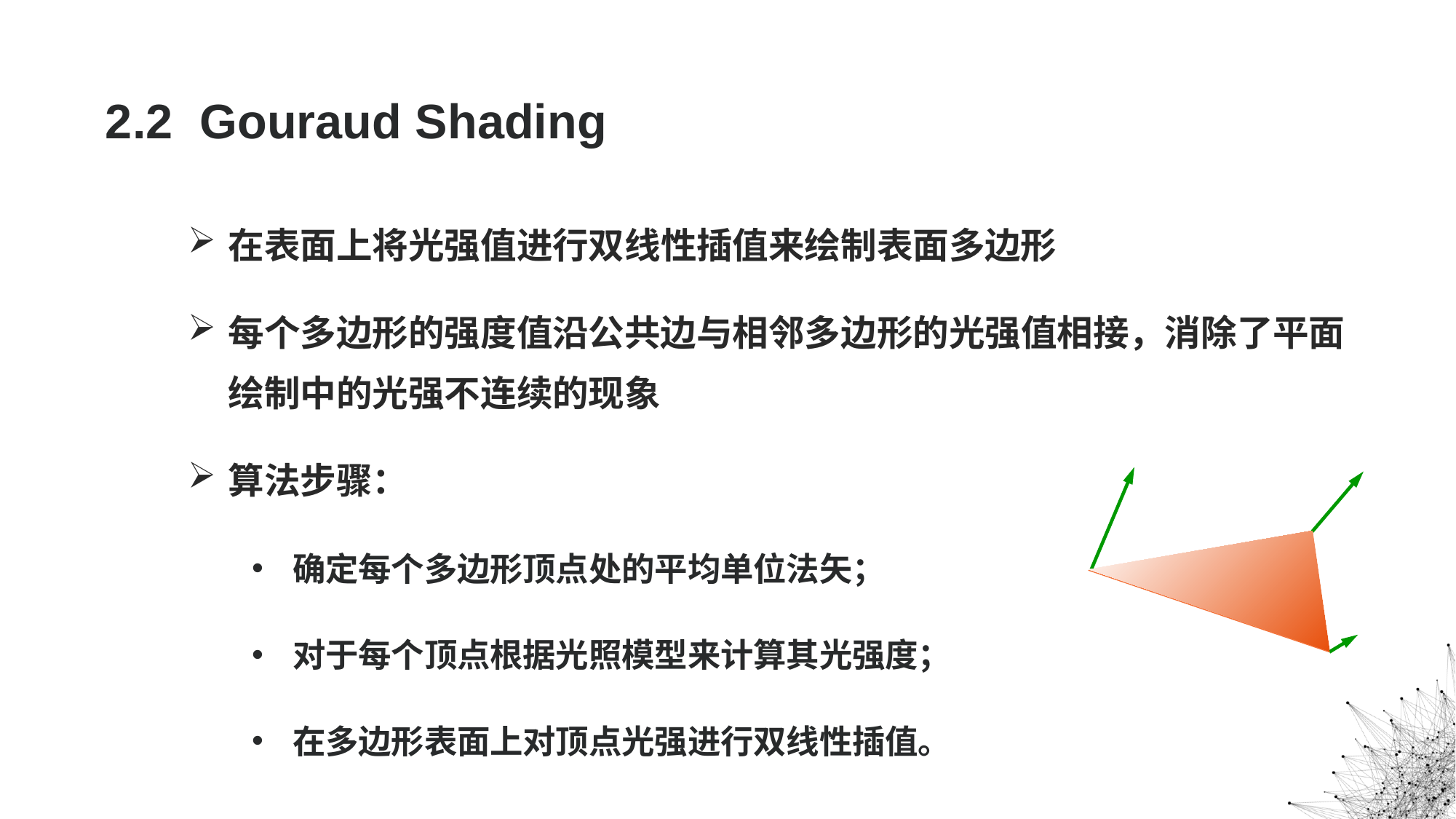

# 2.2  Gouraud Shading
在表面上将光强值进行双线性插值来绘制表面多边形
每个多边形的强度值沿公共边与相邻多边形的光强值相接，消除了平面绘制中的光强不连续的现象
算法步骤：
确定每个多边形顶点处的平均单位法矢；
对于每个顶点根据光照模型来计算其光强度；
在多边形表面上对顶点光强进行双线性插值。